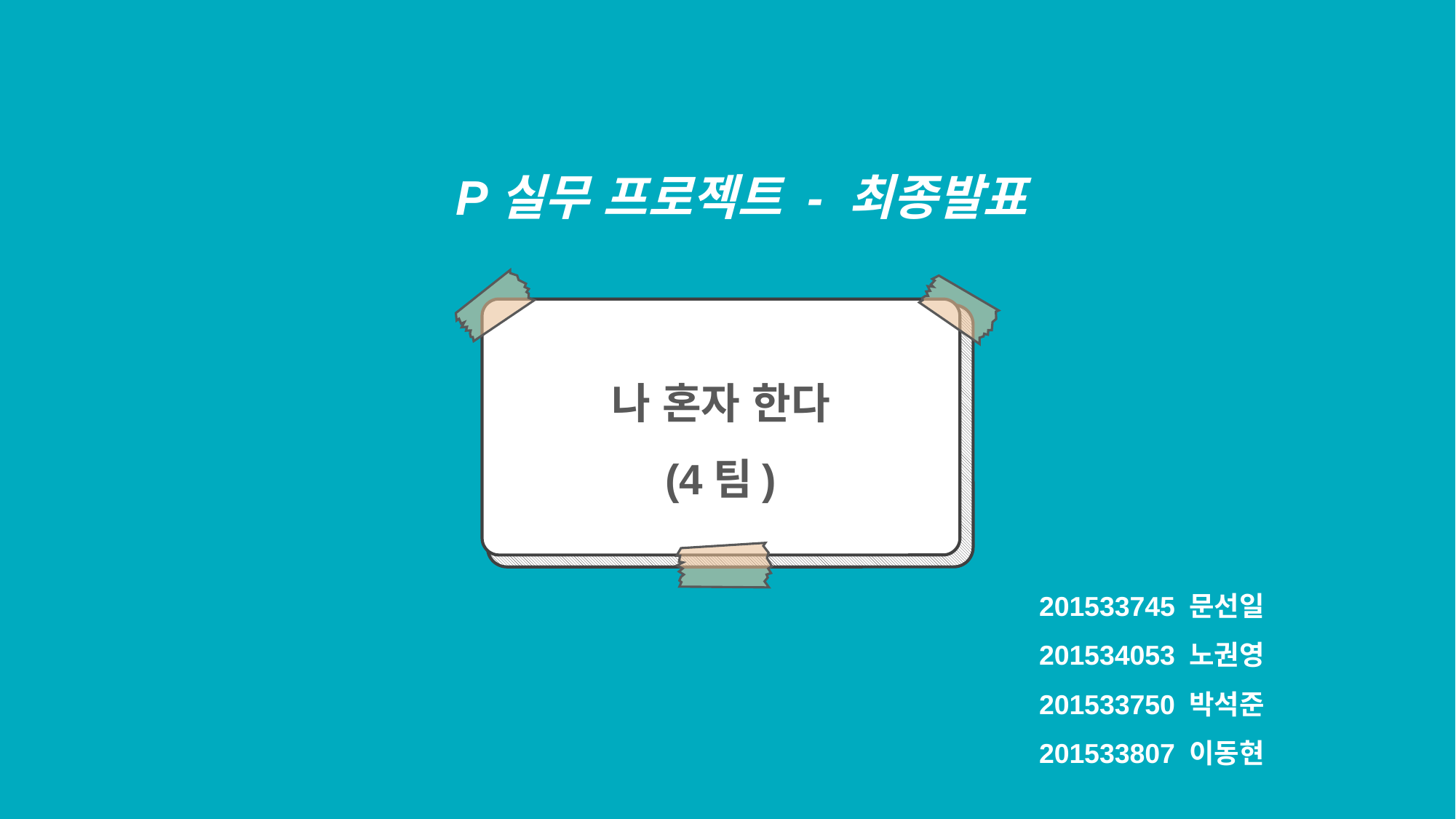

P실무 프로젝트 - 최종발표

나 혼자 한다
(4팀)

201533745 문선일
201534053 노권영
201533750 박석준
201533807 이동현